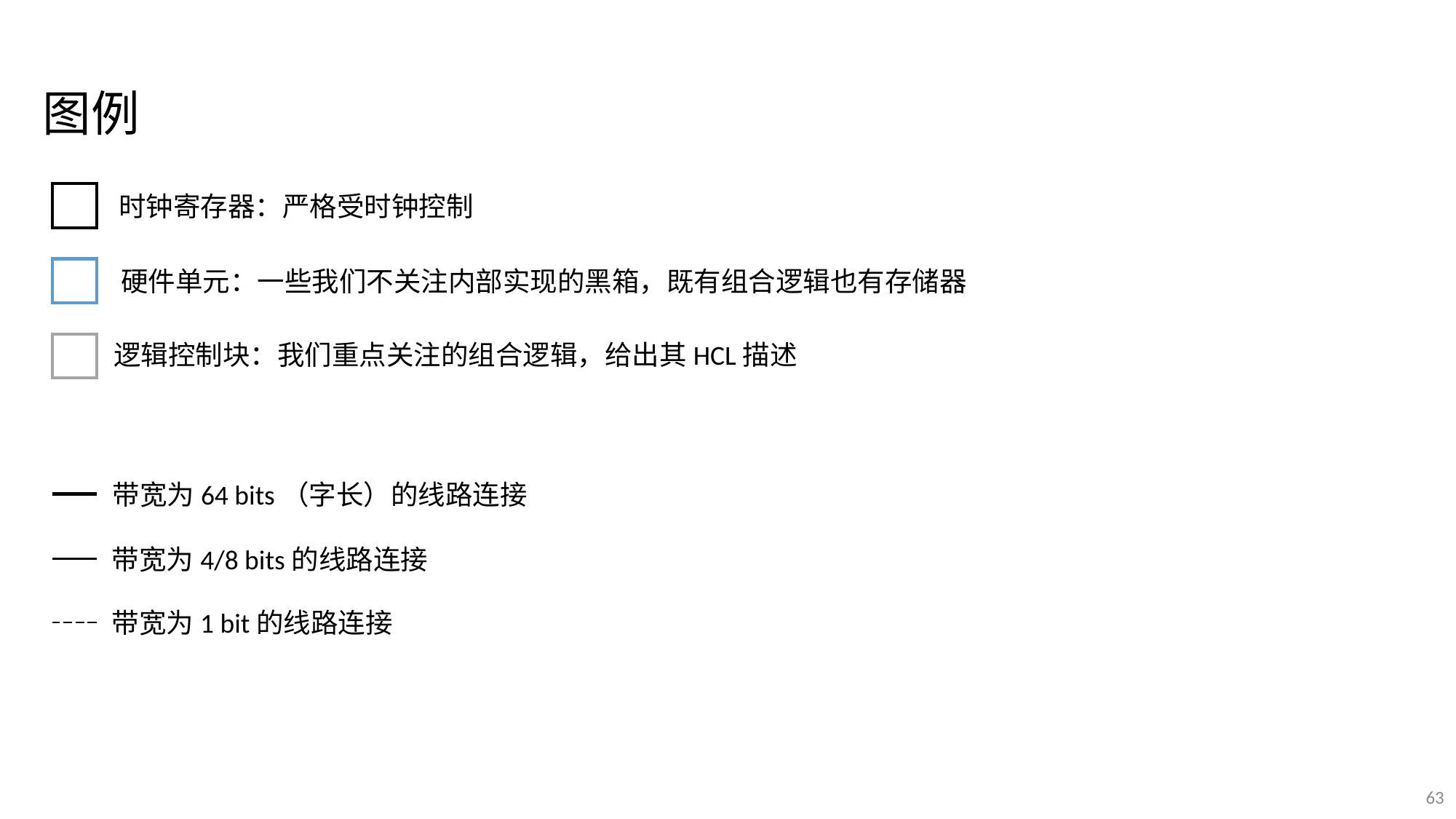

图例

时钟寄存器：严格受时钟控制

硬件单元：一些我们不关注内部实现的黑箱，既有组合逻辑也有存储器
逻辑控制块：我们重点关注的组合逻辑，给出其HCL描述

带宽为64 bits（字长）的线路连接
带宽为4/8 bits的线路连接
带宽为1 bit的线路连接
63